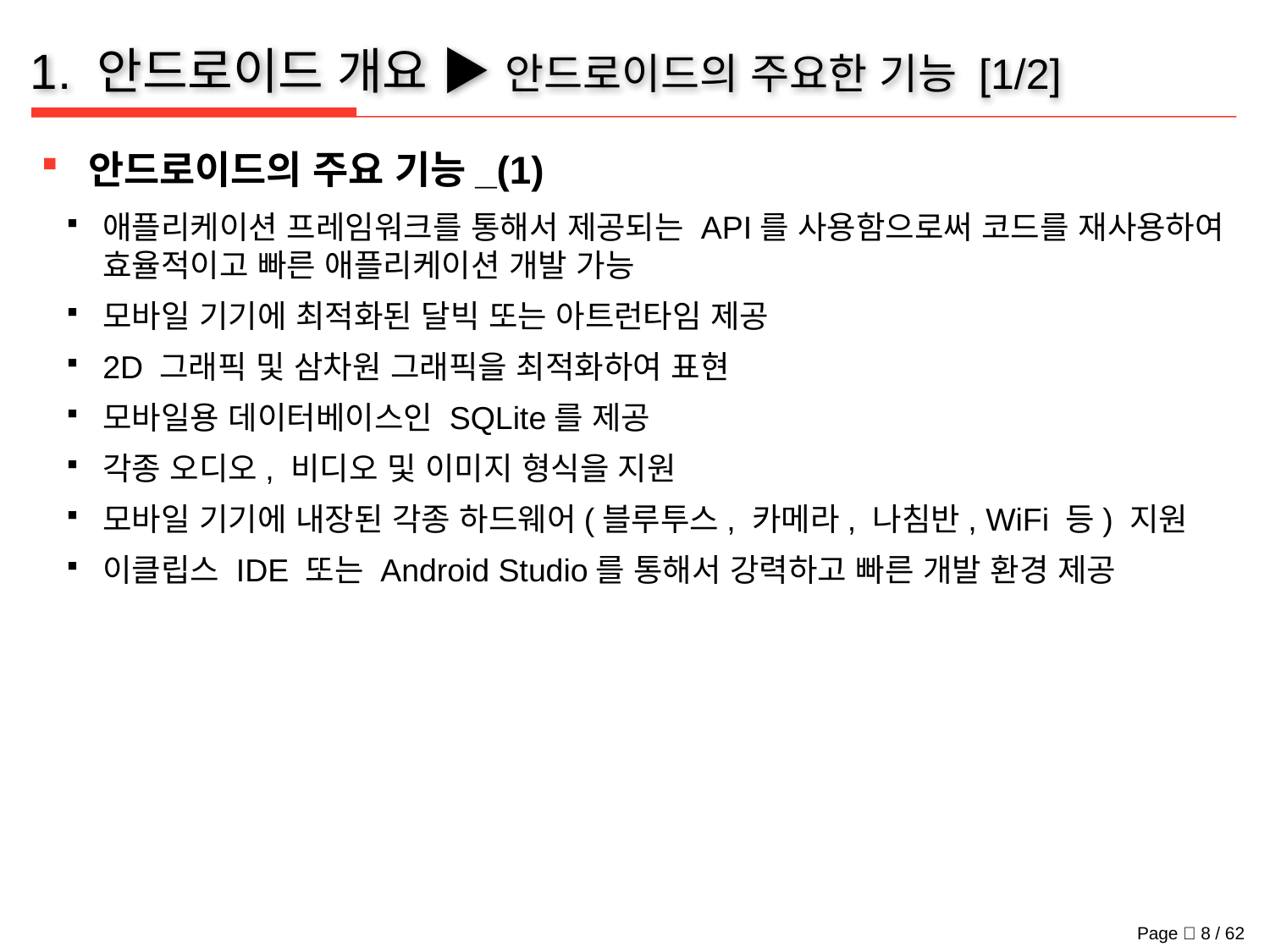

# 1. 안드로이드 개요 ▶ 안드로이드의 주요한 기능 [1/2]
안드로이드의 주요 기능_(1)
애플리케이션 프레임워크를 통해서 제공되는 API를 사용함으로써 코드를 재사용하여 효율적이고 빠른 애플리케이션 개발 가능
모바일 기기에 최적화된 달빅 또는 아트런타임 제공
2D 그래픽 및 삼차원 그래픽을 최적화하여 표현
모바일용 데이터베이스인 SQLite를 제공
각종 오디오, 비디오 및 이미지 형식을 지원
모바일 기기에 내장된 각종 하드웨어(블루투스, 카메라, 나침반, WiFi 등) 지원
이클립스 IDE 또는 Android Studio를 통해서 강력하고 빠른 개발 환경 제공